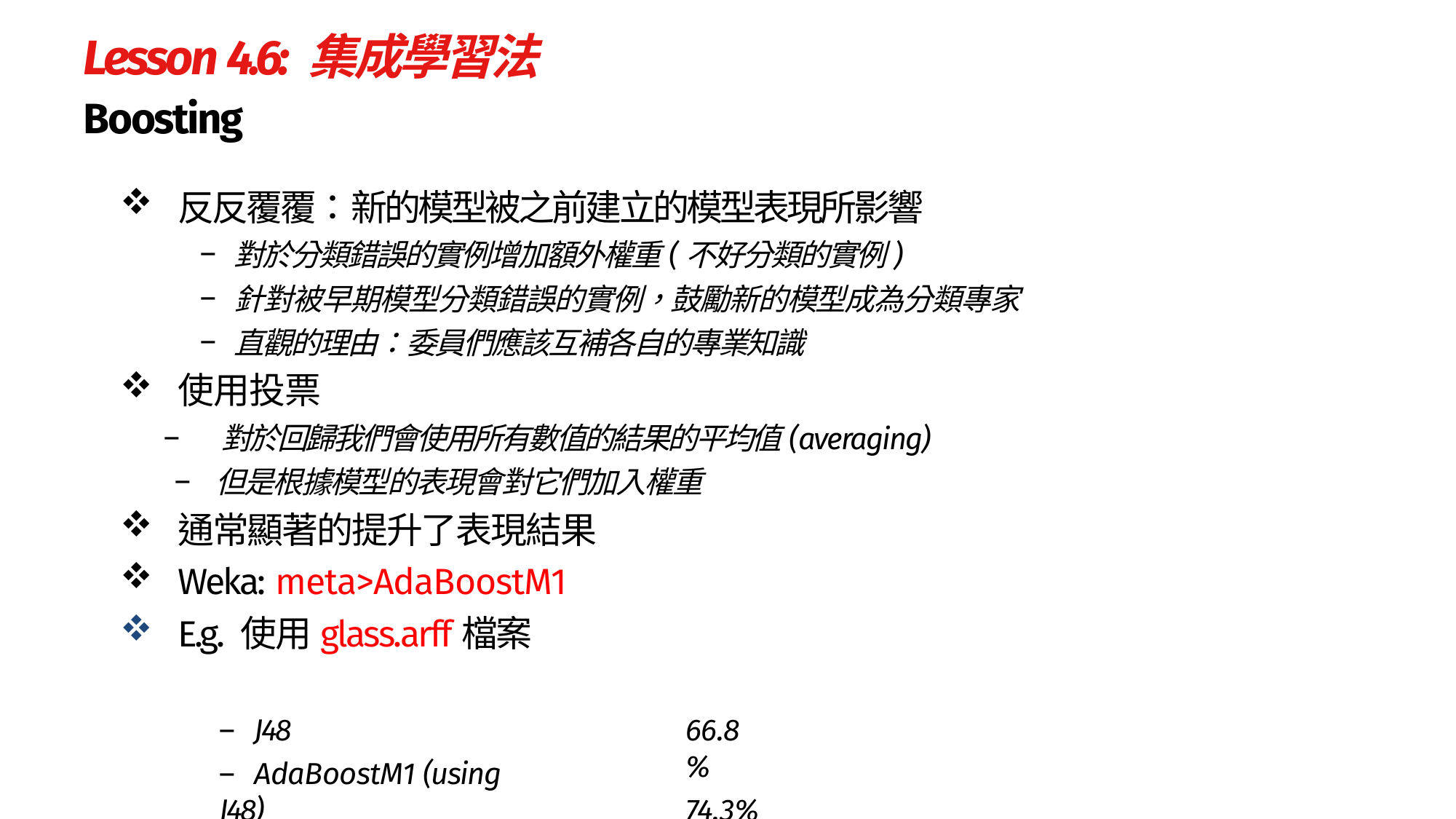

# Lesson 4.6: 集成學習法
Boosting

反反覆覆：新的模型被之前建立的模型表現所影響
對於分類錯誤的實例增加額外權重(不好分類的實例)
針對被早期模型分類錯誤的實例，鼓勵新的模型成為分類專家
直觀的理由：委員們應該互補各自的專業知識
使用投票
對於回歸我們會使用所有數值的結果的平均值(averaging)
但是根據模型的表現會對它們加入權重
通常顯著的提升了表現結果
Weka: meta>AdaBoostM1
E.g. 使用glass.arff檔案
–	J48
–	AdaBoostM1 (using J48)
66.8%
74.3%